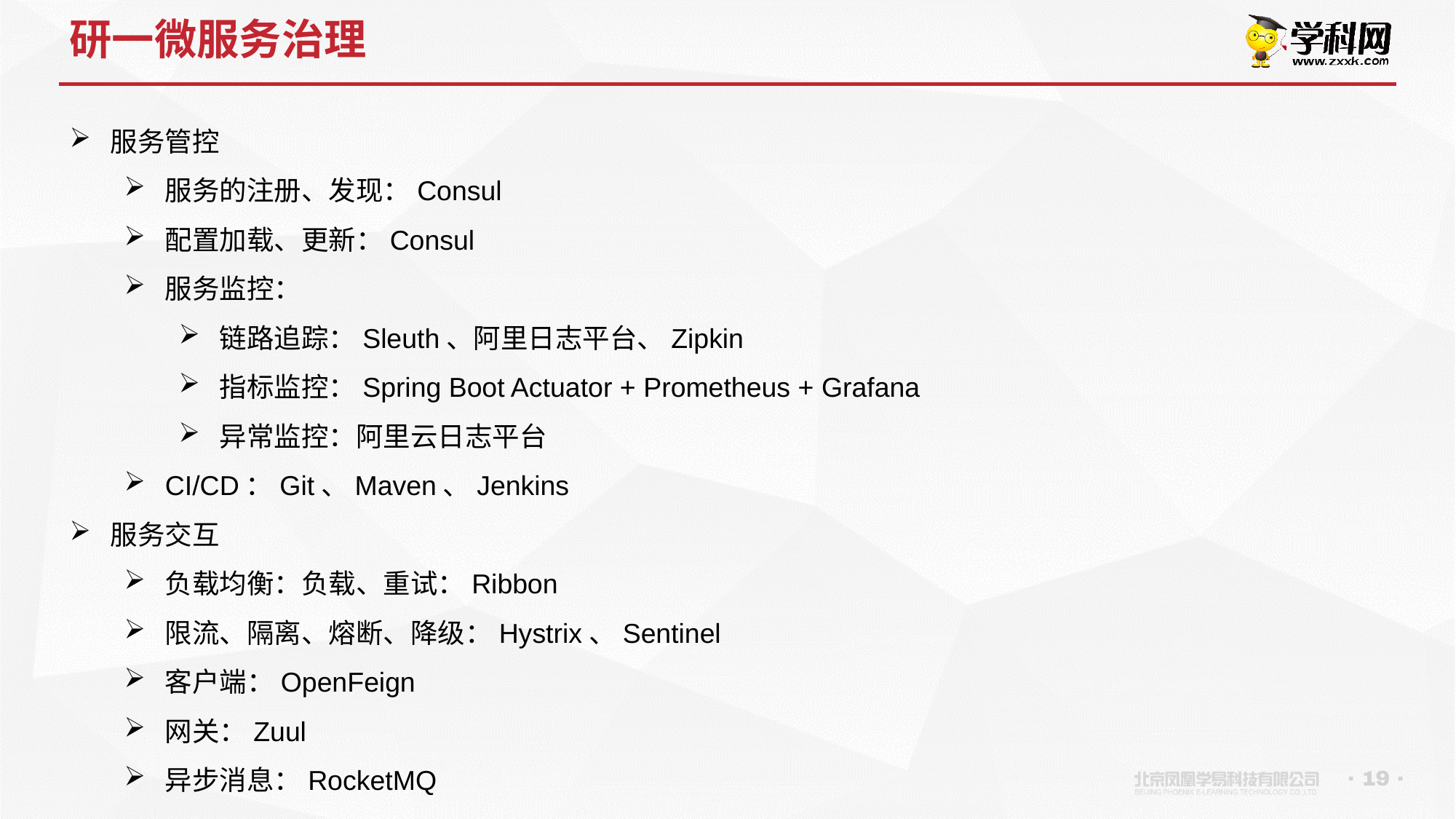

# 研一微服务治理
服务管控
服务的注册、发现：Consul
配置加载、更新：Consul
服务监控：
链路追踪：Sleuth、阿里日志平台、Zipkin
指标监控：Spring Boot Actuator + Prometheus + Grafana
异常监控：阿里云日志平台
CI/CD：Git、Maven、Jenkins
服务交互
负载均衡：负载、重试：Ribbon
限流、隔离、熔断、降级：Hystrix、Sentinel
客户端：OpenFeign
网关：Zuul
异步消息：RocketMQ